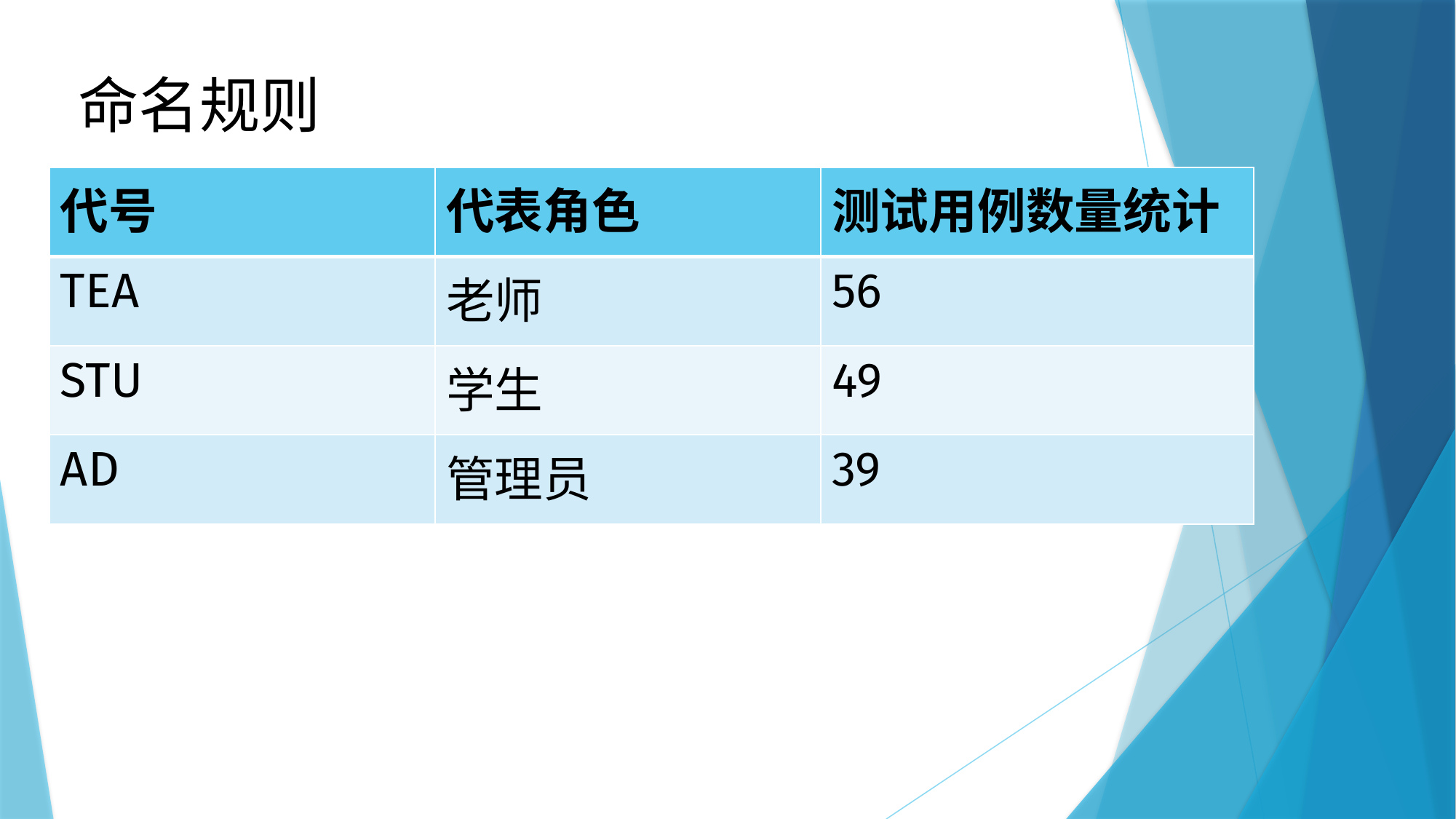

命名规则
| 代号 | 代表角色 |
| --- | --- |
| TEA | 老师 |
| STU | 学生 |
| AD | 管理员 |
| 测试用例数量统计 |
| --- |
| 56 |
| 49 |
| 39 |